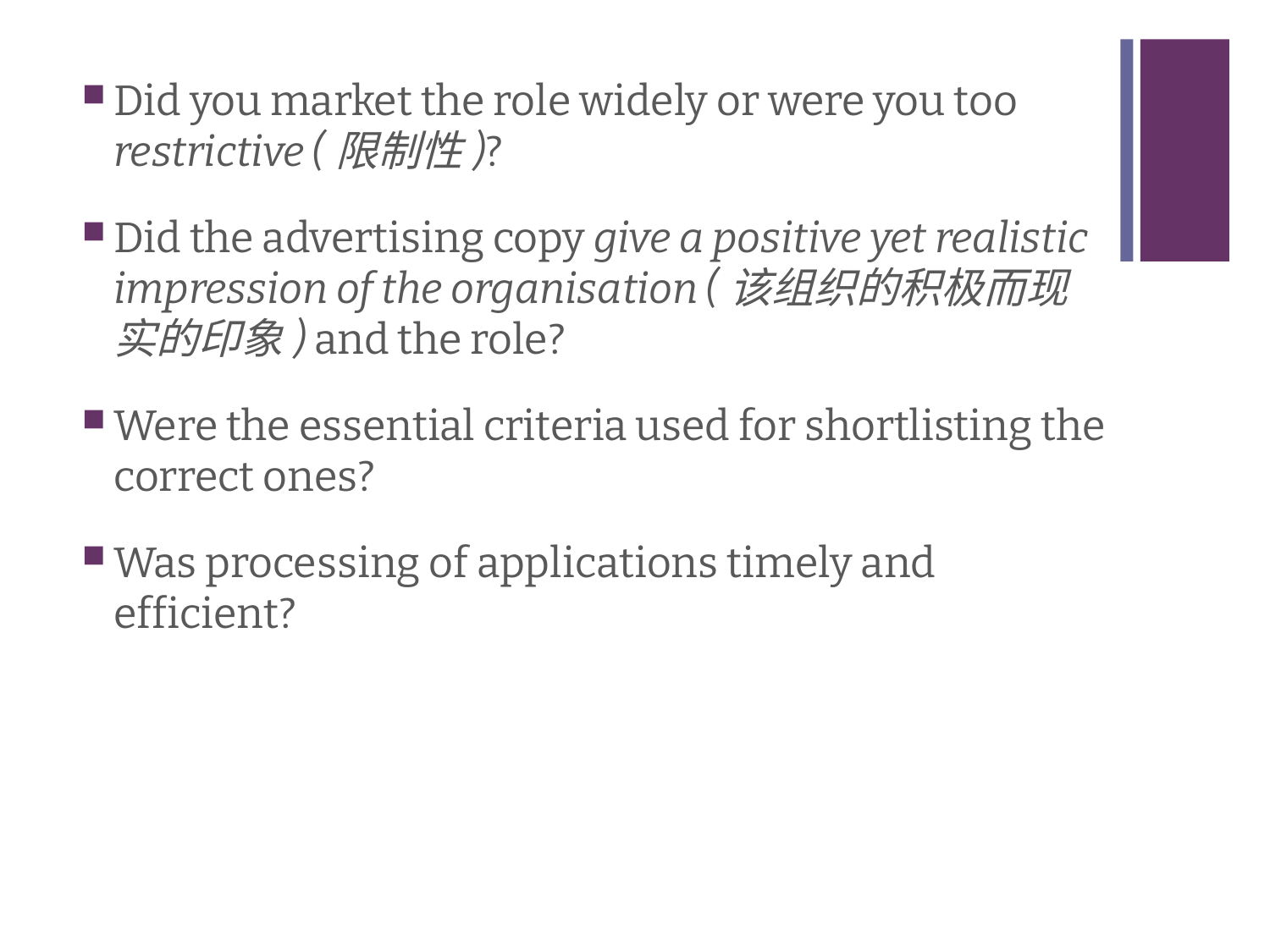

#
Did you market the role widely or were you too restrictive (限制性)?
Did the advertising copy give a positive yet realistic impression of the organisation (该组织的积极而现实的印象) and the role?
Were the essential criteria used for shortlisting the correct ones?
Was processing of applications timely and efficient?